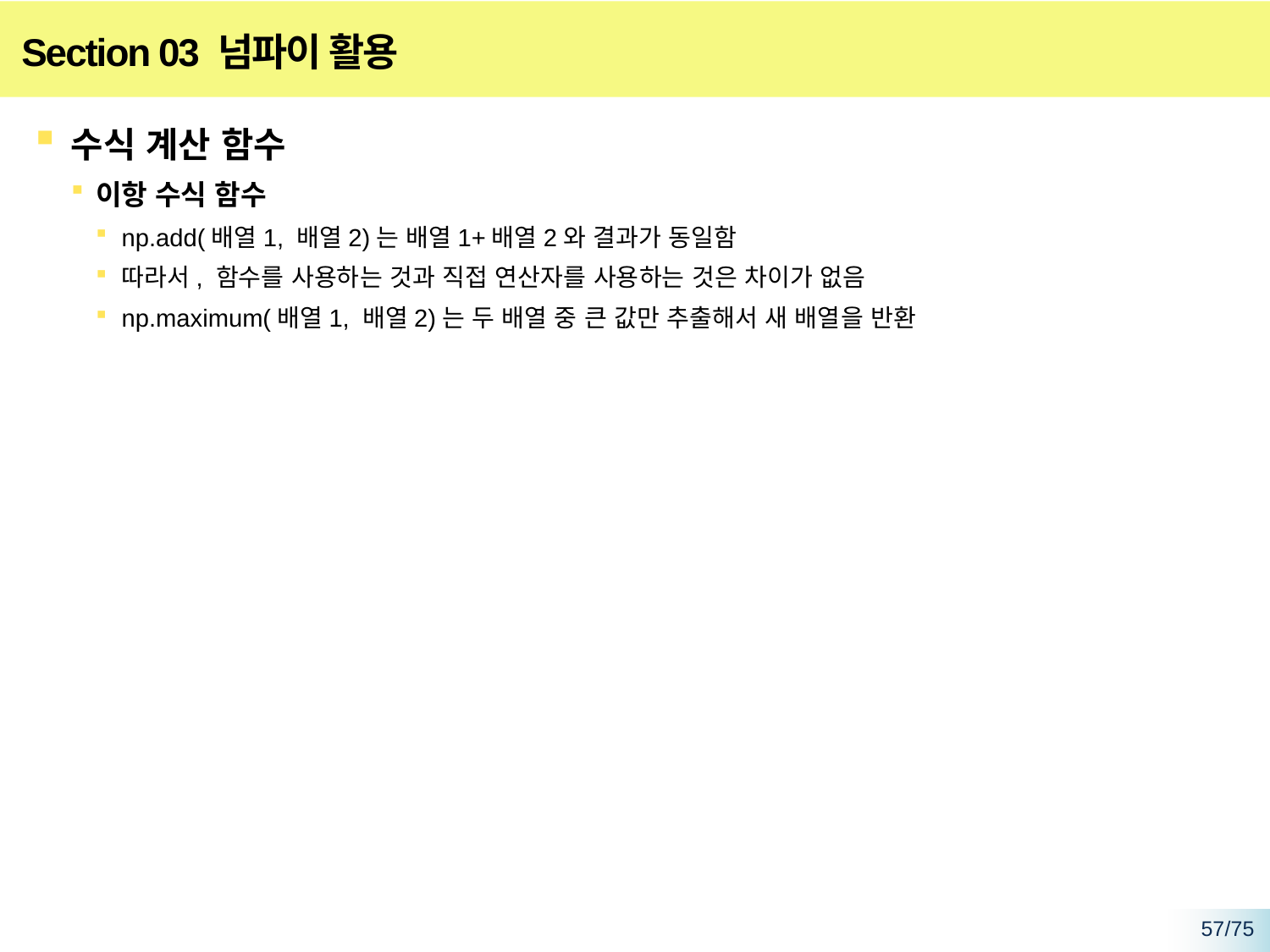

# Section 03 넘파이 활용
수식 계산 함수
이항 수식 함수
np.add(배열1, 배열2)는 배열1+배열2와 결과가 동일함
따라서, 함수를 사용하는 것과 직접 연산자를 사용하는 것은 차이가 없음
np.maximum(배열1, 배열2)는 두 배열 중 큰 값만 추출해서 새 배열을 반환